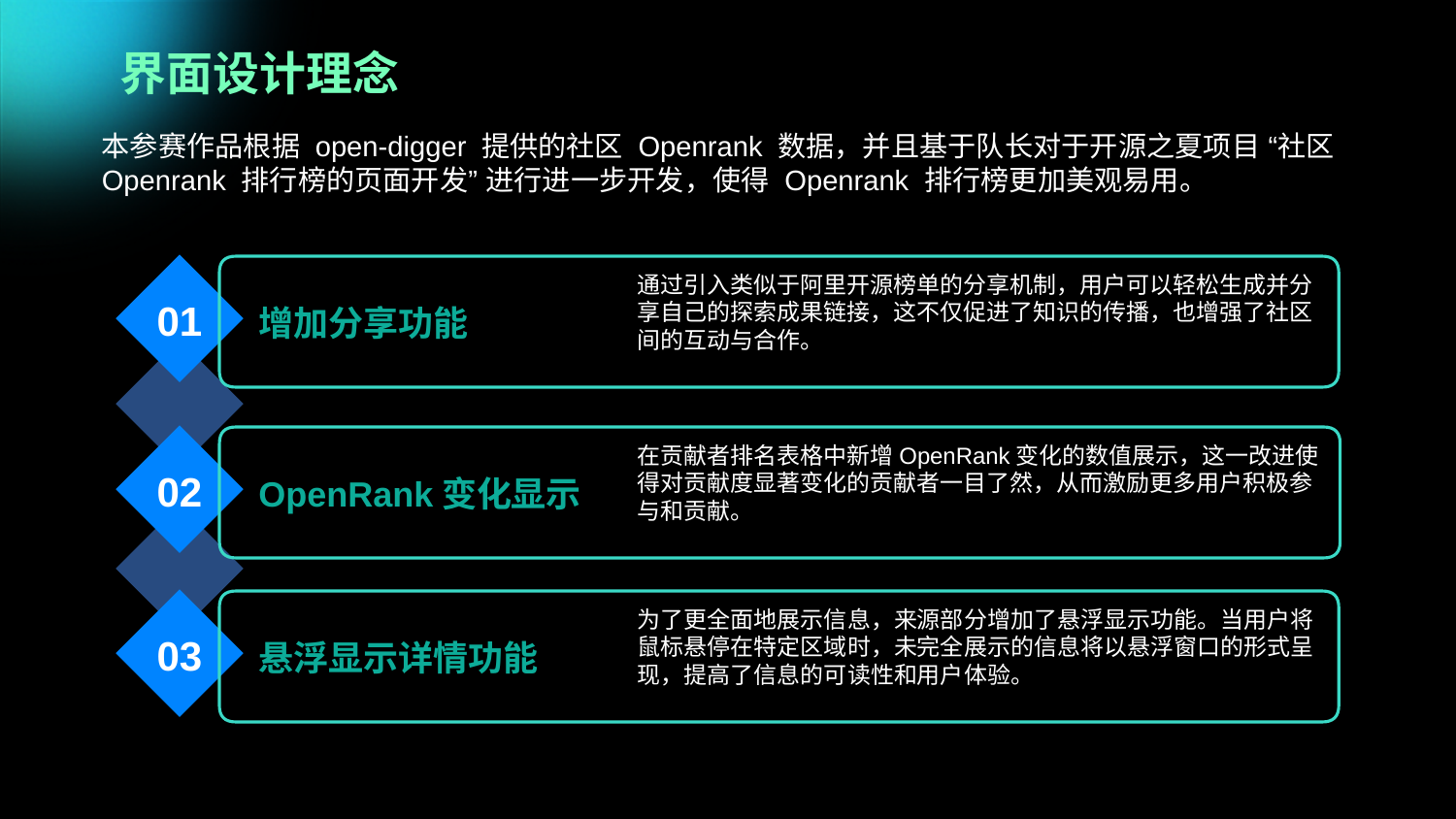

界面设计理念
本参赛作品根据 open-digger 提供的社区 Openrank 数据，并且基于队长对于开源之夏项目 “社区 Openrank 排行榜的页面开发” 进行进一步开发，使得 Openrank 排行榜更加美观易用。
通过引入类似于阿里开源榜单的分享机制，用户可以轻松生成并分享自己的探索成果链接，这不仅促进了知识的传播，也增强了社区间的互动与合作。

01
增加分享功能

在贡献者排名表格中新增OpenRank变化的数值展示，这一改进使得对贡献度显著变化的贡献者一目了然，从而激励更多用户积极参与和贡献。

02
OpenRank变化显示

为了更全面地展示信息，来源部分增加了悬浮显示功能。当用户将鼠标悬停在特定区域时，未完全展示的信息将以悬浮窗口的形式呈现，提高了信息的可读性和用户体验。

03
悬浮显示详情功能